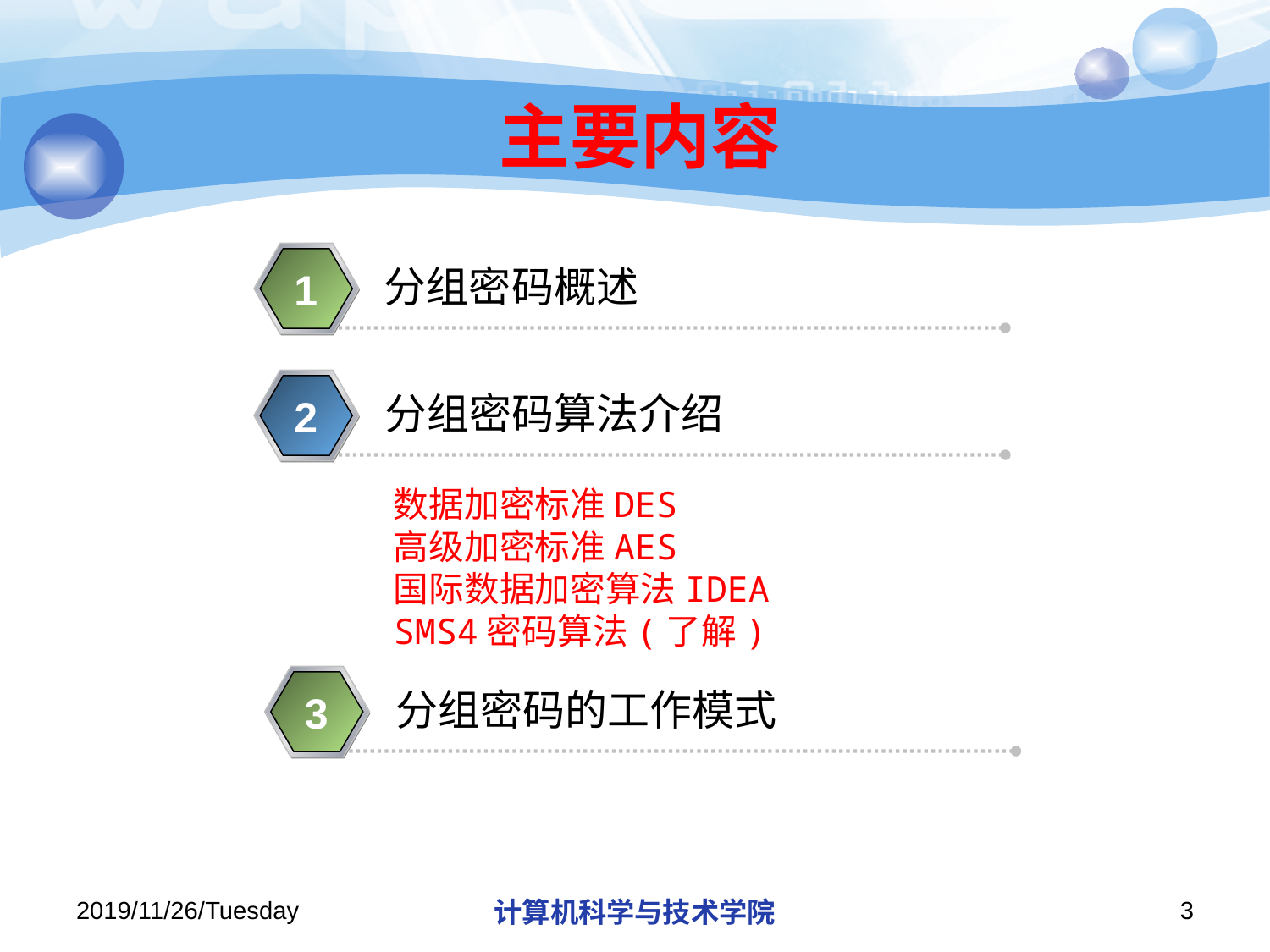

# 主要内容

分组密码概述
1

分组密码算法介绍
2

数据加密标准DES
高级加密标准AES
国际数据加密算法IDEA
SMS4密码算法(了解)

分组密码的工作模式
3

2019/11/26/Tuesday
计算机科学与技术学院
3